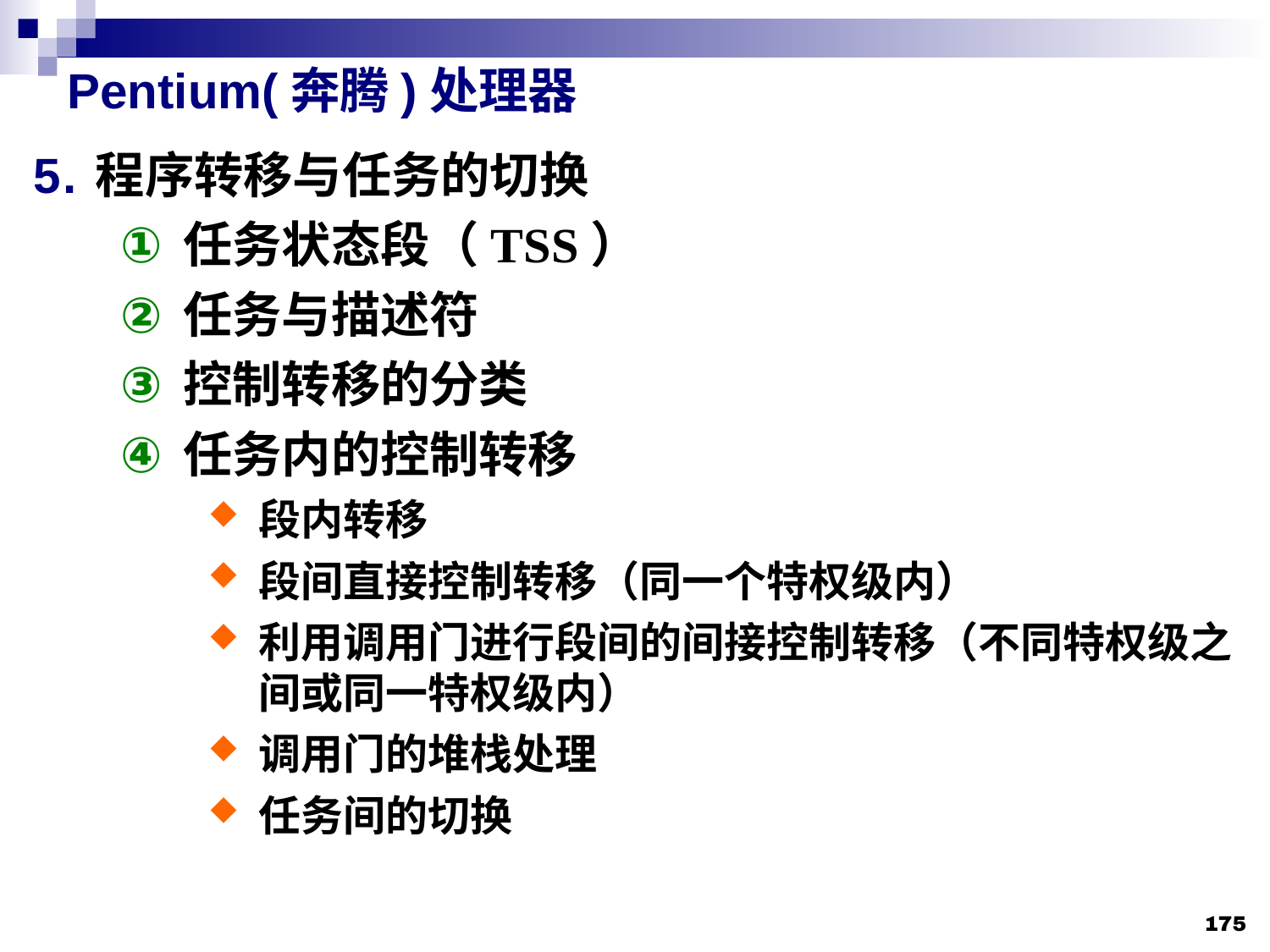

# Pentium(奔腾)处理器
程序转移与任务的切换
任务状态段（TSS）
任务与描述符
控制转移的分类
任务内的控制转移
段内转移
段间直接控制转移（同一个特权级内）
利用调用门进行段间的间接控制转移（不同特权级之间或同一特权级内）
调用门的堆栈处理
任务间的切换
175